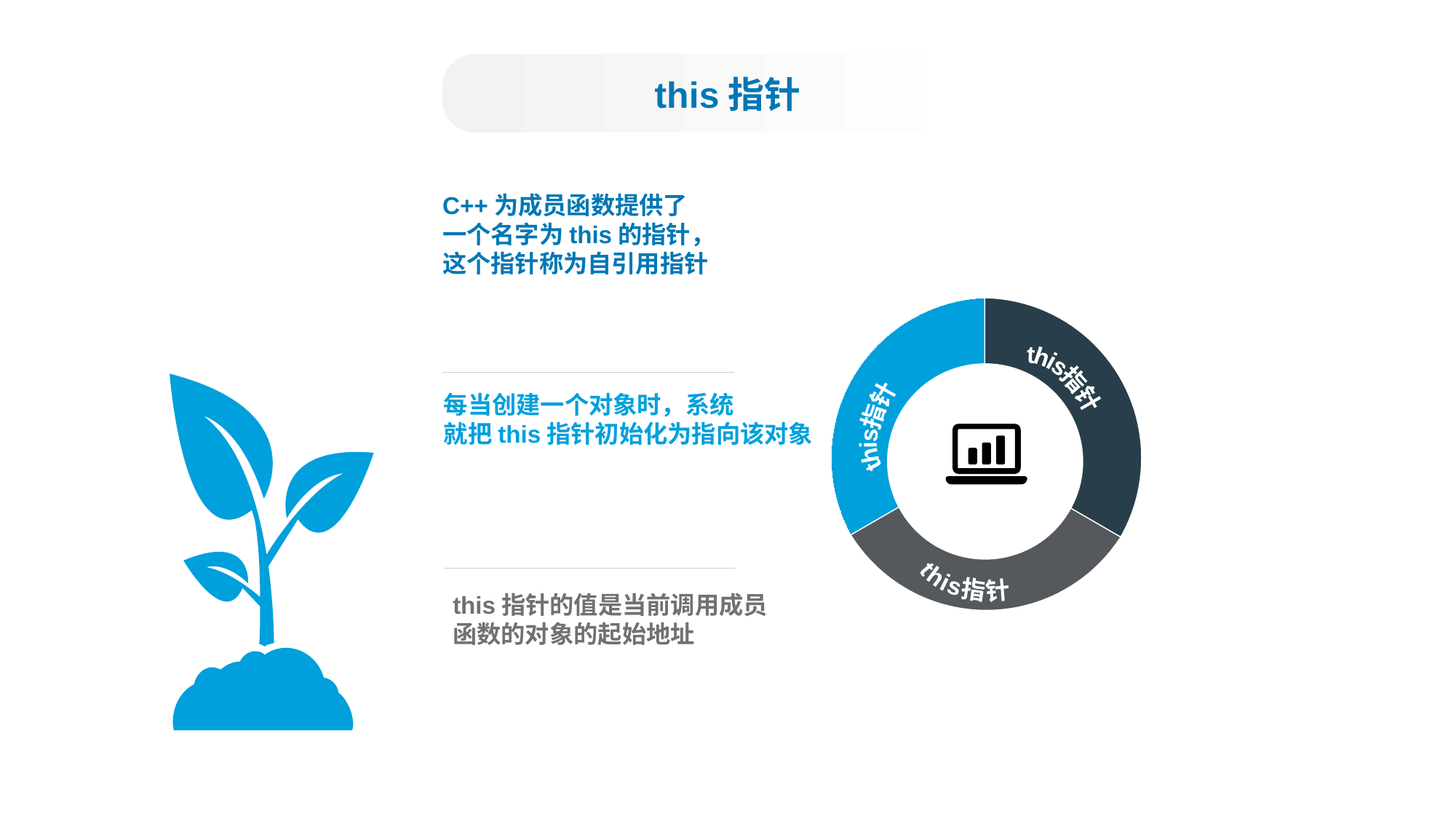

this指针
C++为成员函数提供了
一个名字为this的指针，
这个指针称为自引用指针
每当创建一个对象时，系统
就把this指针初始化为指向该对象
this指针的值是当前调用成员
函数的对象的起始地址

this指针
this指针

this指针